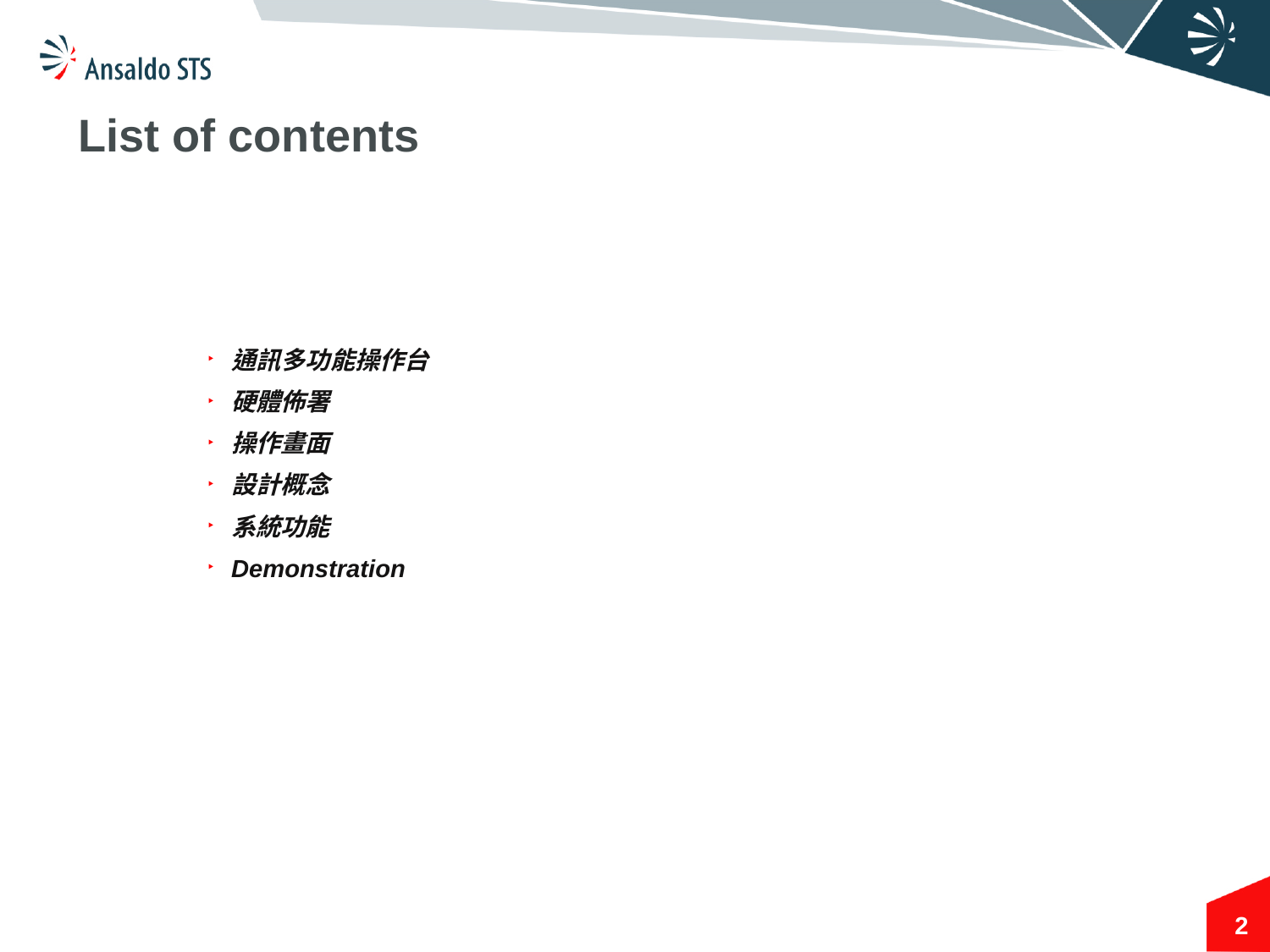

List of contents

通訊多功能操作台
硬體佈署
操作畫面
設計概念
系統功能
Demonstration

2